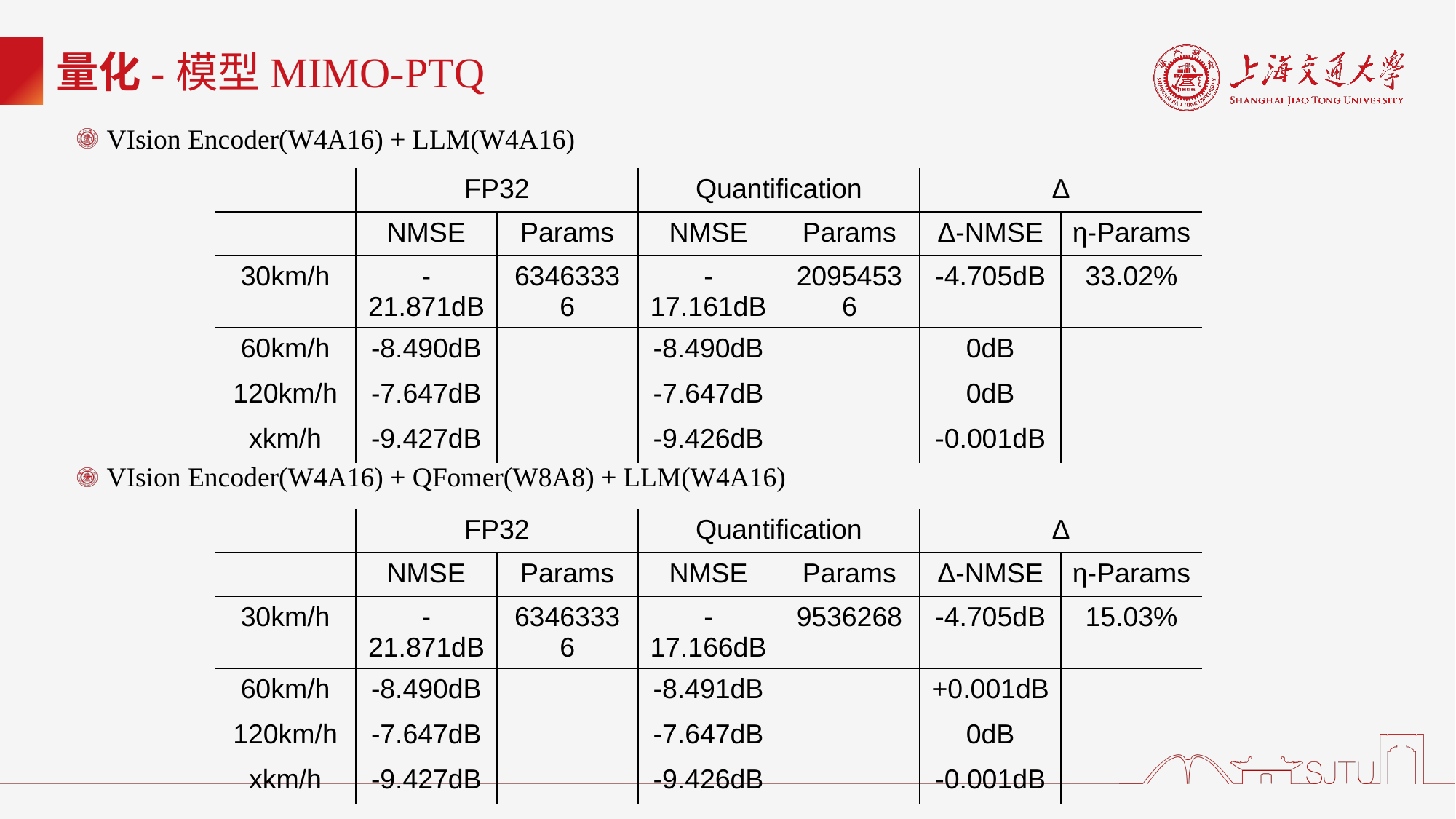

# 量化-模型MIMO-PTQ
VIsion Encoder(W4A16) + LLM(W4A16)
|  | FP32 |  | Quantification |  | Δ |  |
| --- | --- | --- | --- | --- | --- | --- |
|  | NMSE | Params | NMSE | Params | Δ-NMSE | η-Params |
| 30km/h | -21.871dB | 63463336 | -17.161dB | 20954536 | -4.705dB | 33.02% |
| 60km/h | -8.490dB |  | -8.490dB |  | 0dB |  |
| 120km/h | -7.647dB |  | -7.647dB |  | 0dB |  |
| xkm/h | -9.427dB |  | -9.426dB |  | -0.001dB |  |
VIsion Encoder(W4A16) + QFomer(W8A8) + LLM(W4A16)
|  | FP32 |  | Quantification |  | Δ |  |
| --- | --- | --- | --- | --- | --- | --- |
|  | NMSE | Params | NMSE | Params | Δ-NMSE | η-Params |
| 30km/h | -21.871dB | 63463336 | -17.166dB | 9536268 | -4.705dB | 15.03% |
| 60km/h | -8.490dB |  | -8.491dB |  | +0.001dB |  |
| 120km/h | -7.647dB |  | -7.647dB |  | 0dB |  |
| xkm/h | -9.427dB |  | -9.426dB |  | -0.001dB |  |